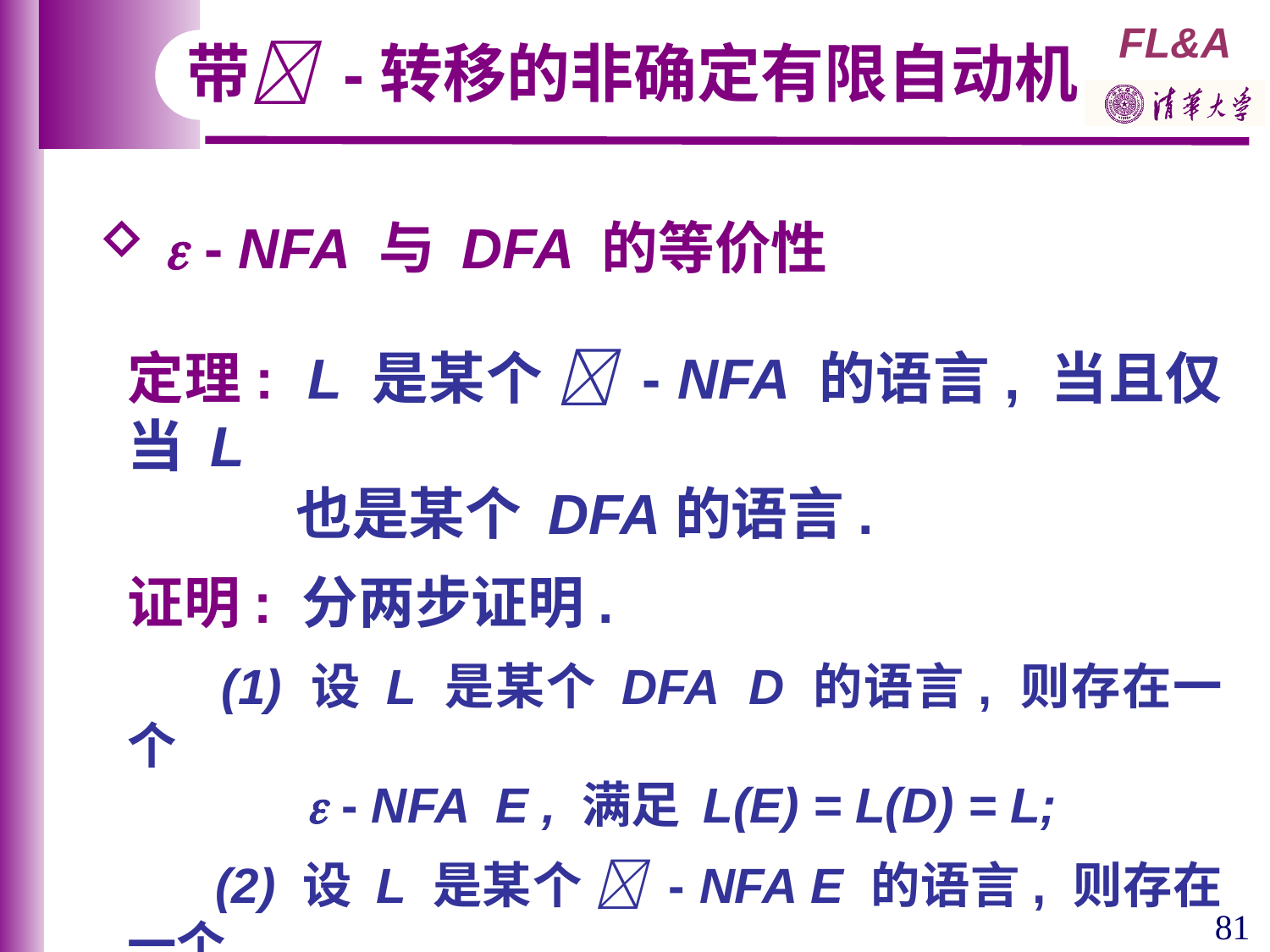

带ε -转移的非确定有限自动机
 ε - NFA 与 DFA 的等价性
定理:  L 是某个 ε - NFA 的语言, 当且仅当 L
            也是某个 DFA的语言.

证明: 分两步证明.

       (1) 设 L 是某个 DFA  D 的语言, 则存在一个
             ε - NFA  E , 满足 L(E) = L(D) = L;

       (2) 设 L 是某个 ε - NFA E 的语言, 则存在一个
             DFA  D , 满足 L(D) = L(E) = L;

81